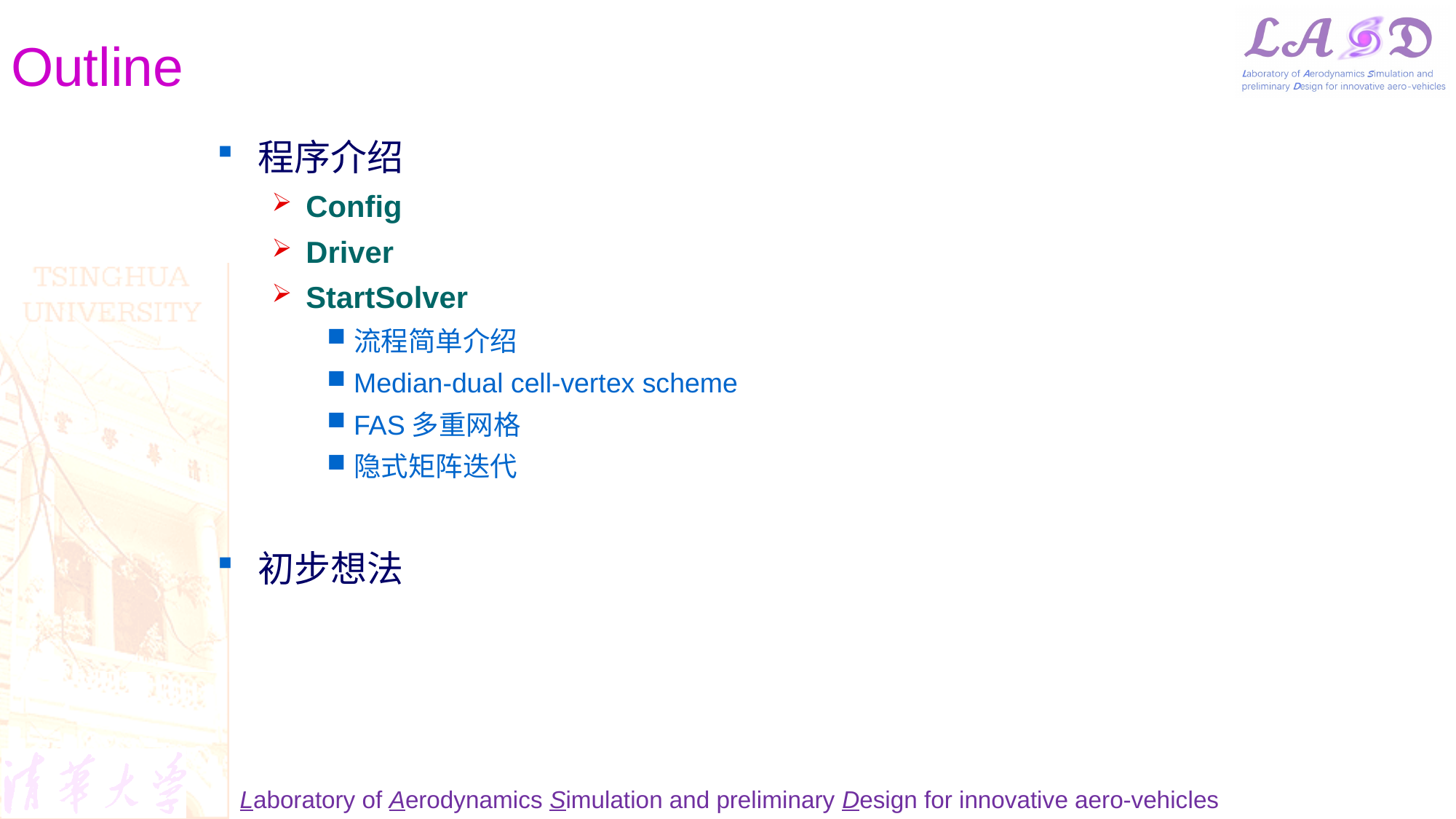

# Outline
程序介绍
Config
Driver
StartSolver
流程简单介绍
Median-dual cell-vertex scheme
FAS多重网格
隐式矩阵迭代

初步想法